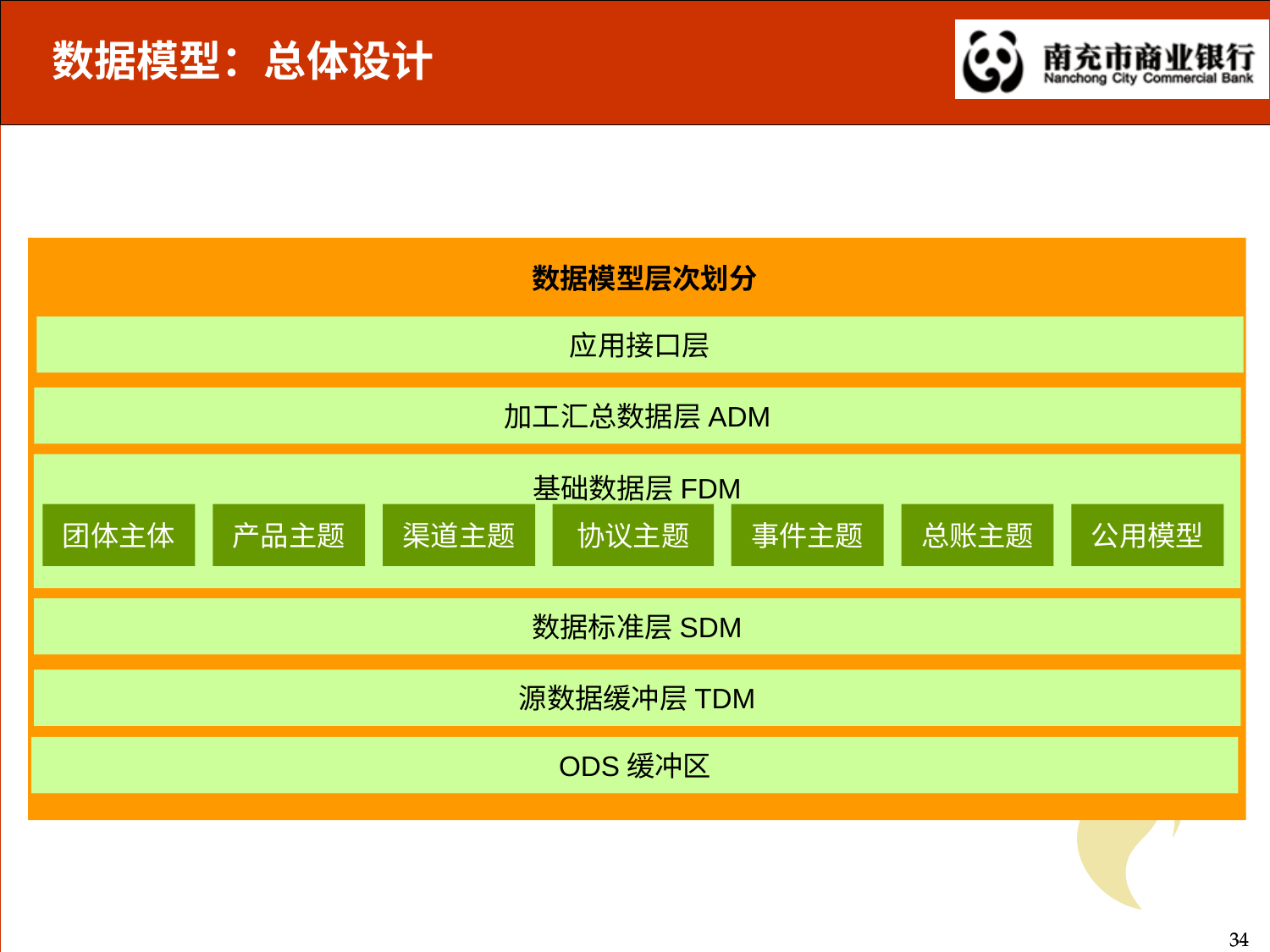

数据模型：总体设计

数据模型层次划分
应用接口层
加工汇总数据层ADM
基础数据层FDM

团体主体
产品主题
渠道主题
协议主题
事件主题
总账主题
公用模型
数据标准层SDM
源数据缓冲层TDM
ODS缓冲区

34
34